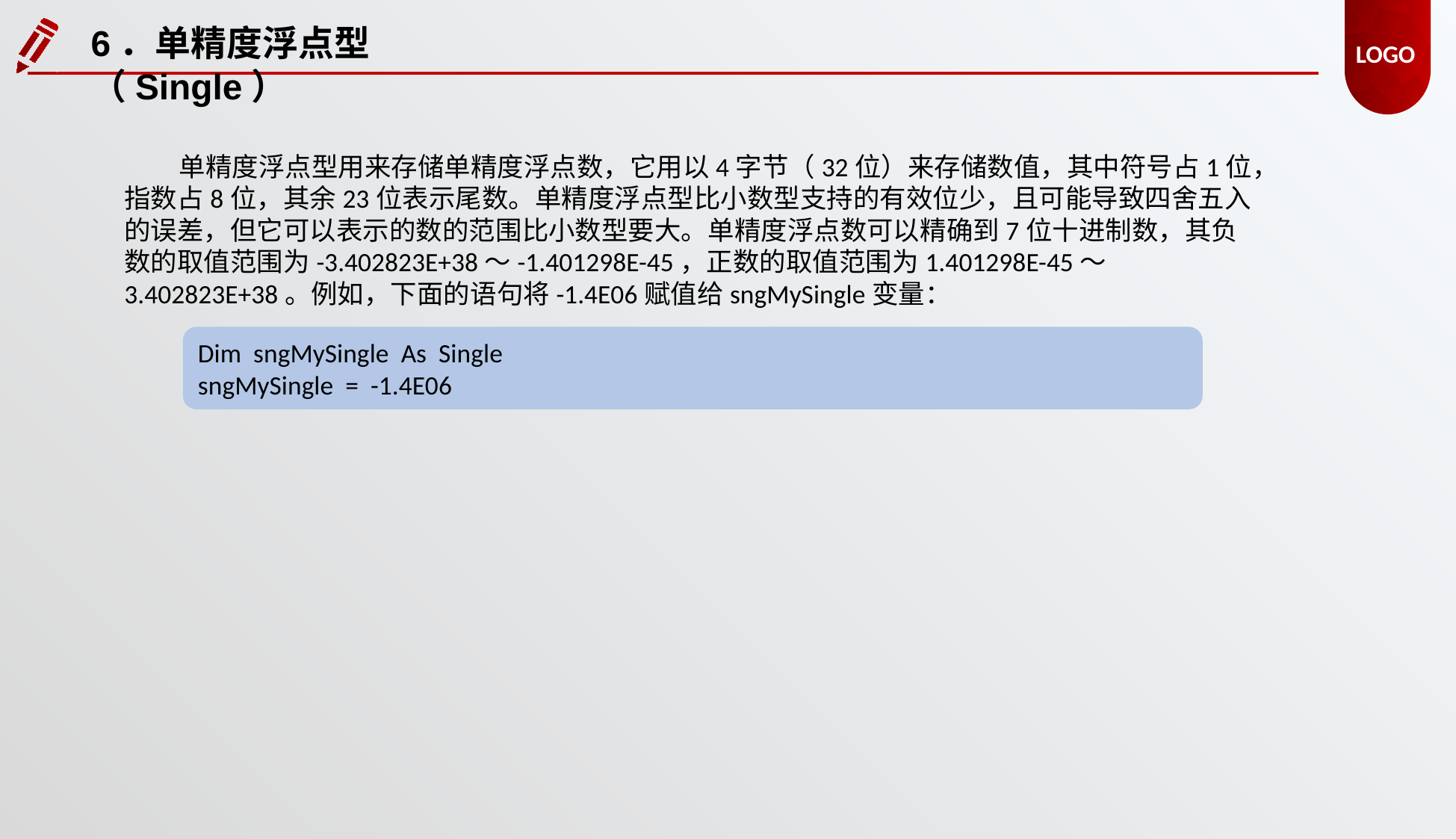

6．单精度浮点型（Single）
单精度浮点型用来存储单精度浮点数，它用以4字节（32位）来存储数值，其中符号占1位，指数占8位，其余23位表示尾数。单精度浮点型比小数型支持的有效位少，且可能导致四舍五入的误差，但它可以表示的数的范围比小数型要大。单精度浮点数可以精确到7位十进制数，其负数的取值范围为-3.402823E+38～-1.401298E-45，正数的取值范围为1.401298E-45～3.402823E+38。例如，下面的语句将-1.4E06赋值给sngMySingle变量：
Dim  sngMySingle  As  Single
sngMySingle  =  -1.4E06